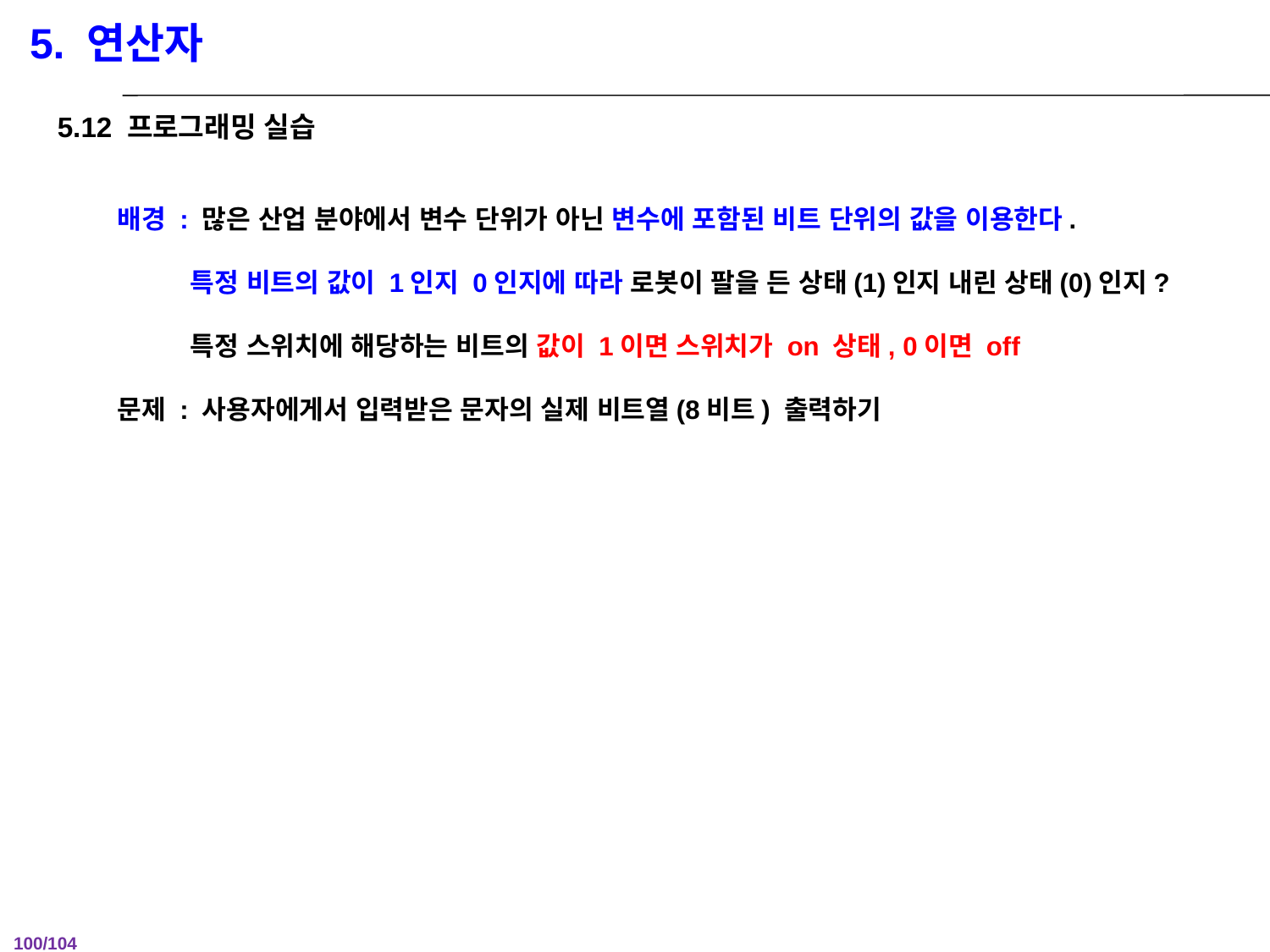

5. 연산자
5.12 프로그래밍 실습
배경 : 많은 산업 분야에서 변수 단위가 아닌 변수에 포함된 비트 단위의 값을 이용한다.
         특정 비트의 값이 1인지 0인지에 따라 로봇이 팔을 든 상태(1)인지 내린 상태(0)인지?
         특정 스위치에 해당하는 비트의 값이 1이면 스위치가 on 상태, 0이면 off

문제 : 사용자에게서 입력받은 문자의 실제 비트열(8비트) 출력하기